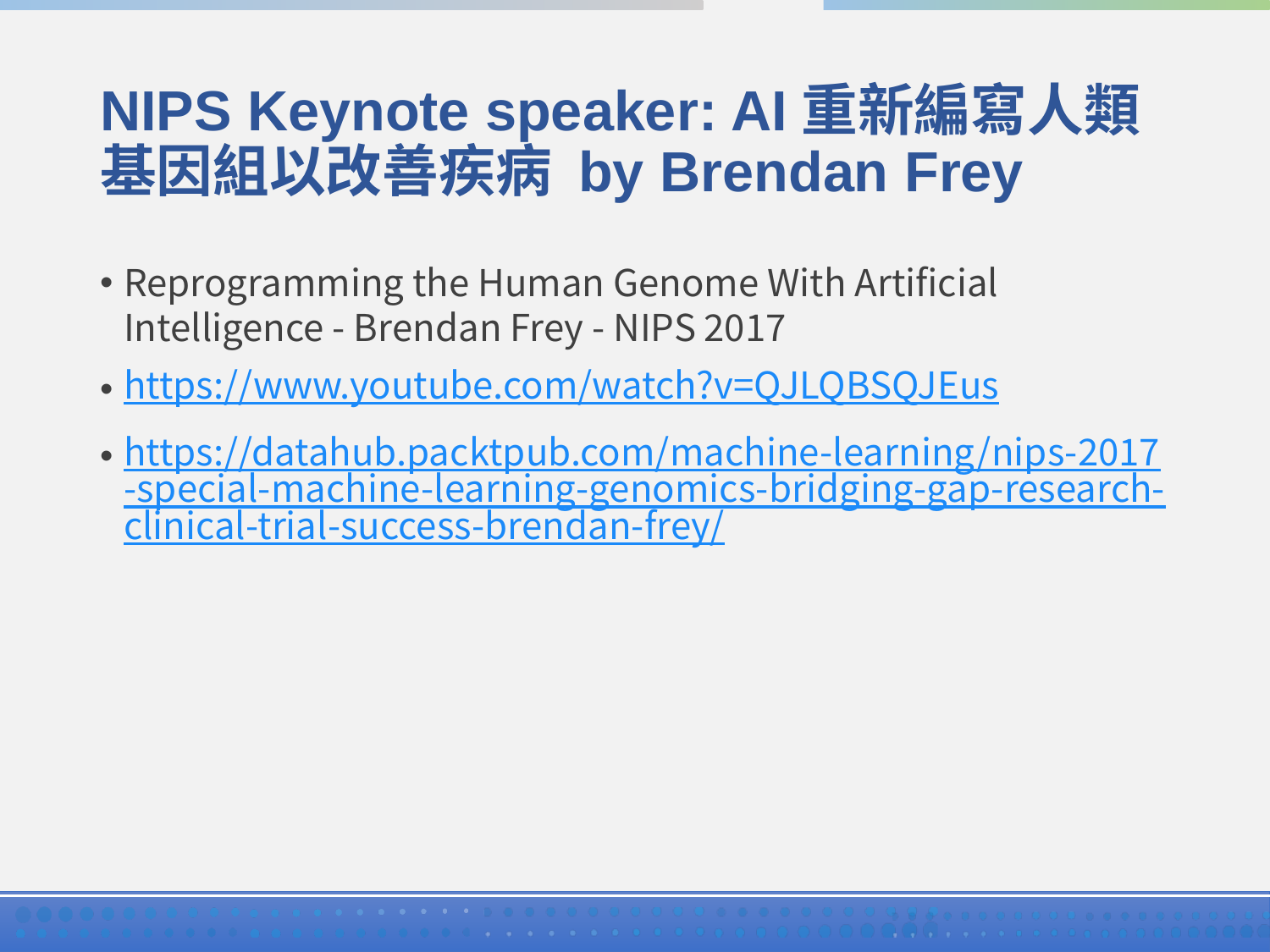

# NIPS Keynote speaker: AI重新編寫人類基因組以改善疾病 by Brendan Frey
Reprogramming the Human Genome With Artificial Intelligence - Brendan Frey - NIPS 2017
https://www.youtube.com/watch?v=QJLQBSQJEus
https://datahub.packtpub.com/machine-learning/nips-2017-special-machine-learning-genomics-bridging-gap-research-clinical-trial-success-brendan-frey/